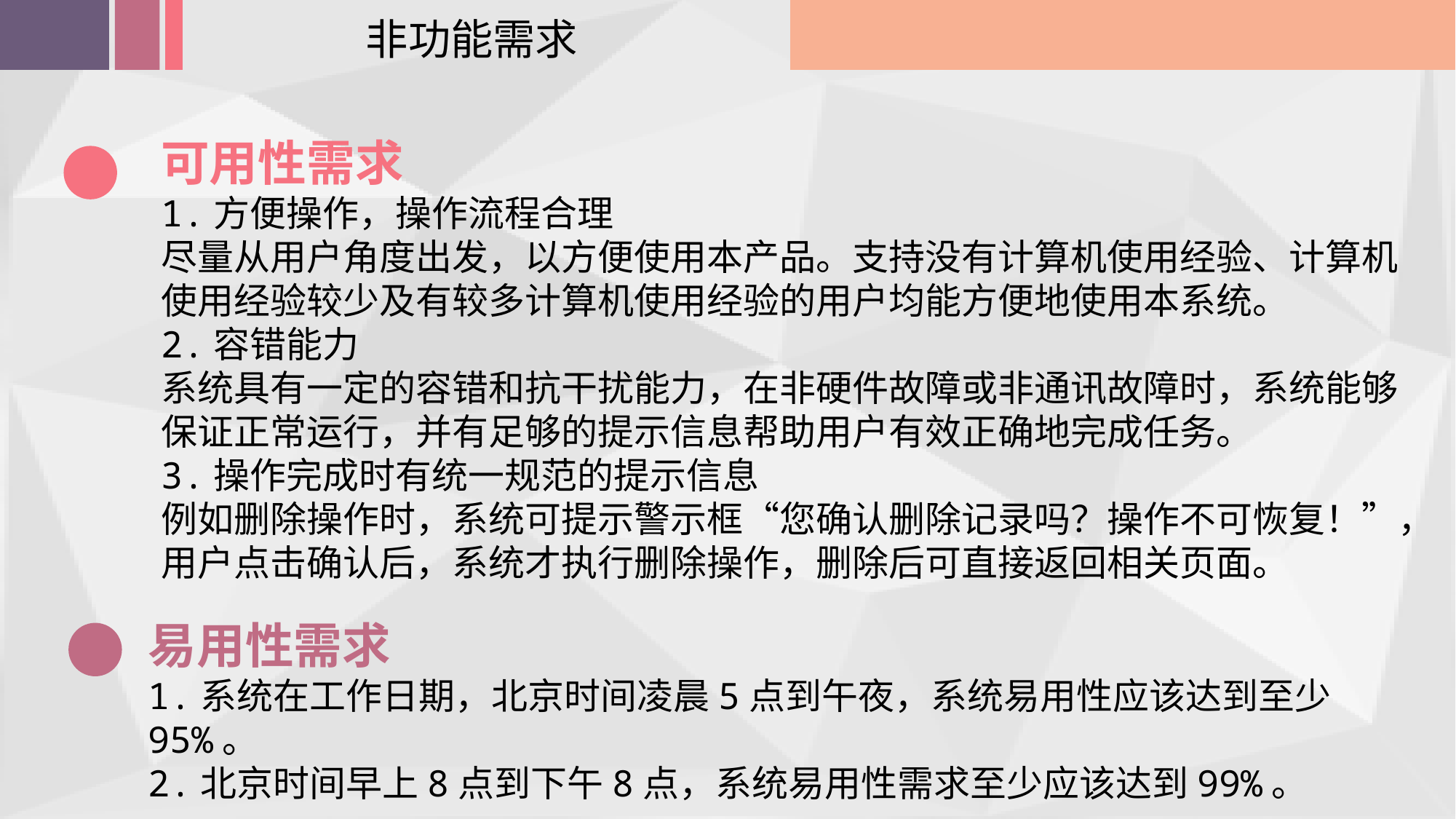

非功能需求
可用性需求
1.方便操作，操作流程合理
尽量从用户角度出发，以方便使用本产品。支持没有计算机使用经验、计算机使用经验较少及有较多计算机使用经验的用户均能方便地使用本系统。
2.容错能力
系统具有一定的容错和抗干扰能力，在非硬件故障或非通讯故障时，系统能够保证正常运行，并有足够的提示信息帮助用户有效正确地完成任务。
3.操作完成时有统一规范的提示信息
例如删除操作时，系统可提示警示框“您确认删除记录吗？操作不可恢复！”，用户点击确认后，系统才执行删除操作，删除后可直接返回相关页面。

易用性需求
1.系统在工作日期，北京时间凌晨5点到午夜，系统易用性应该达到至少95%。
2.北京时间早上8点到下午8点，系统易用性需求至少应该达到99%。